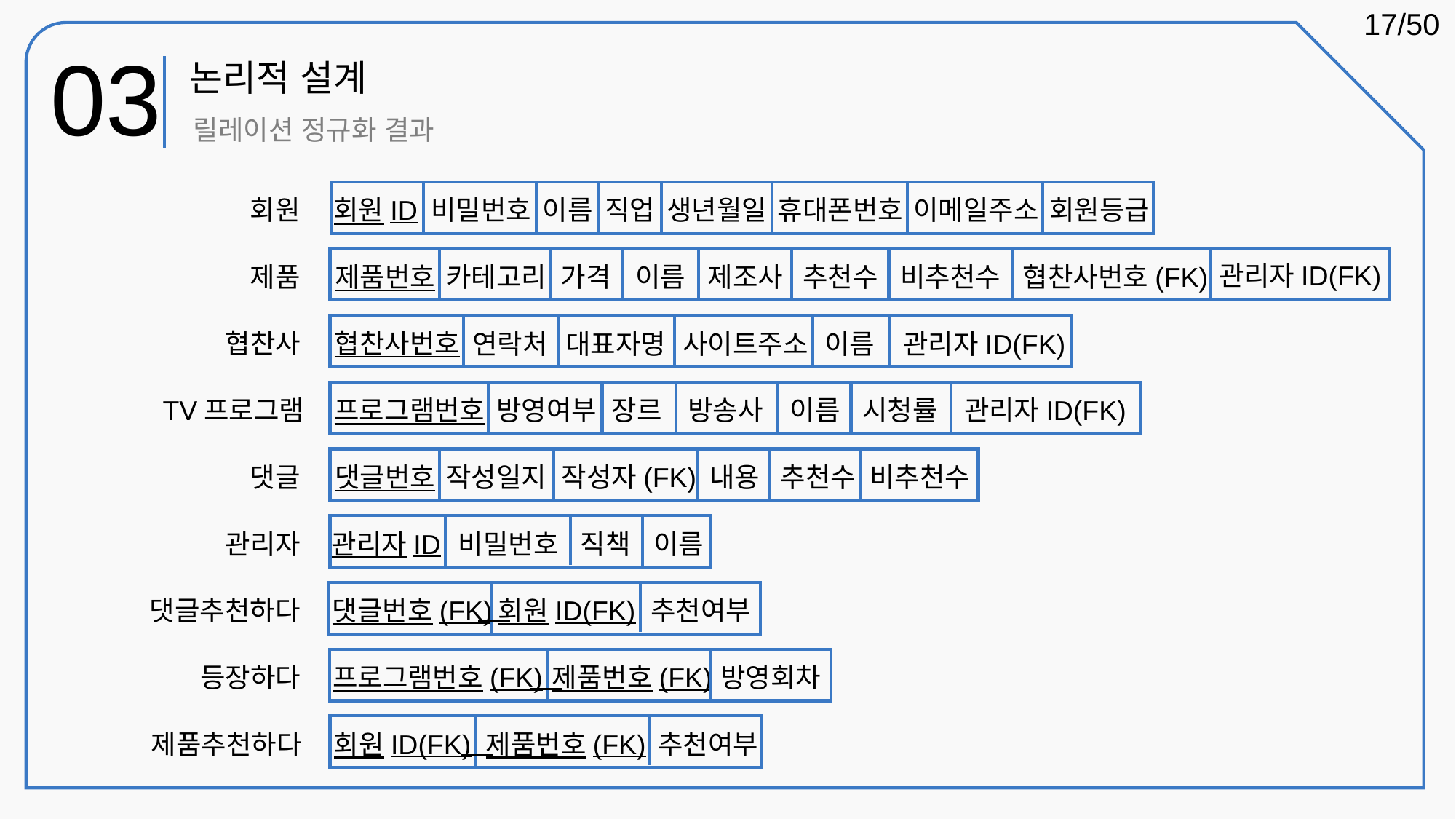

17/50

03
논리적 설계
- TV 속에 나오는 제품에 대한 정보를 소비자들에게 빠르고 정확하게 제공할 수 있다.
- 협찬을 제공하는 기업의 입장에서 보면 협찬하는 제품에 대한 소비자의 접근성이 증가하기 때문에 기업의 이익창출에 기여할 수 있다.
- 현재 소비자들이 원하는 트렌드에 대한 정보를 각종 분야에서 활용될 수 있도록 정보를 제공할 수 있다.

릴레이션 정규화 결과

회원
회원ID
비밀번호
이름
직업
생년월일
휴대폰번호
이메일주소
회원등급

관리자ID(FK)
제품
제품번호
카테고리
가격
이름
제조사
추천수
비추천수
협찬사번호(FK)

협찬사
협찬사번호
연락처
대표자명
사이트주소

이름
관리자ID(FK)

TV프로그램
프로그램번호
방영여부
장르
방송사
이름
시청률
관리자ID(FK)

댓글
댓글번호
작성일지
작성자(FK)
내용
추천수
비추천수

관리자
관리자ID
비밀번호
직책
이름

댓글추천하다
댓글번호(FK)
회원ID(FK)
추천여부

등장하다
프로그램번호(FK)
제품번호(FK)
방영회차

제품추천하다
회원ID(FK)
제품번호(FK)
추천여부